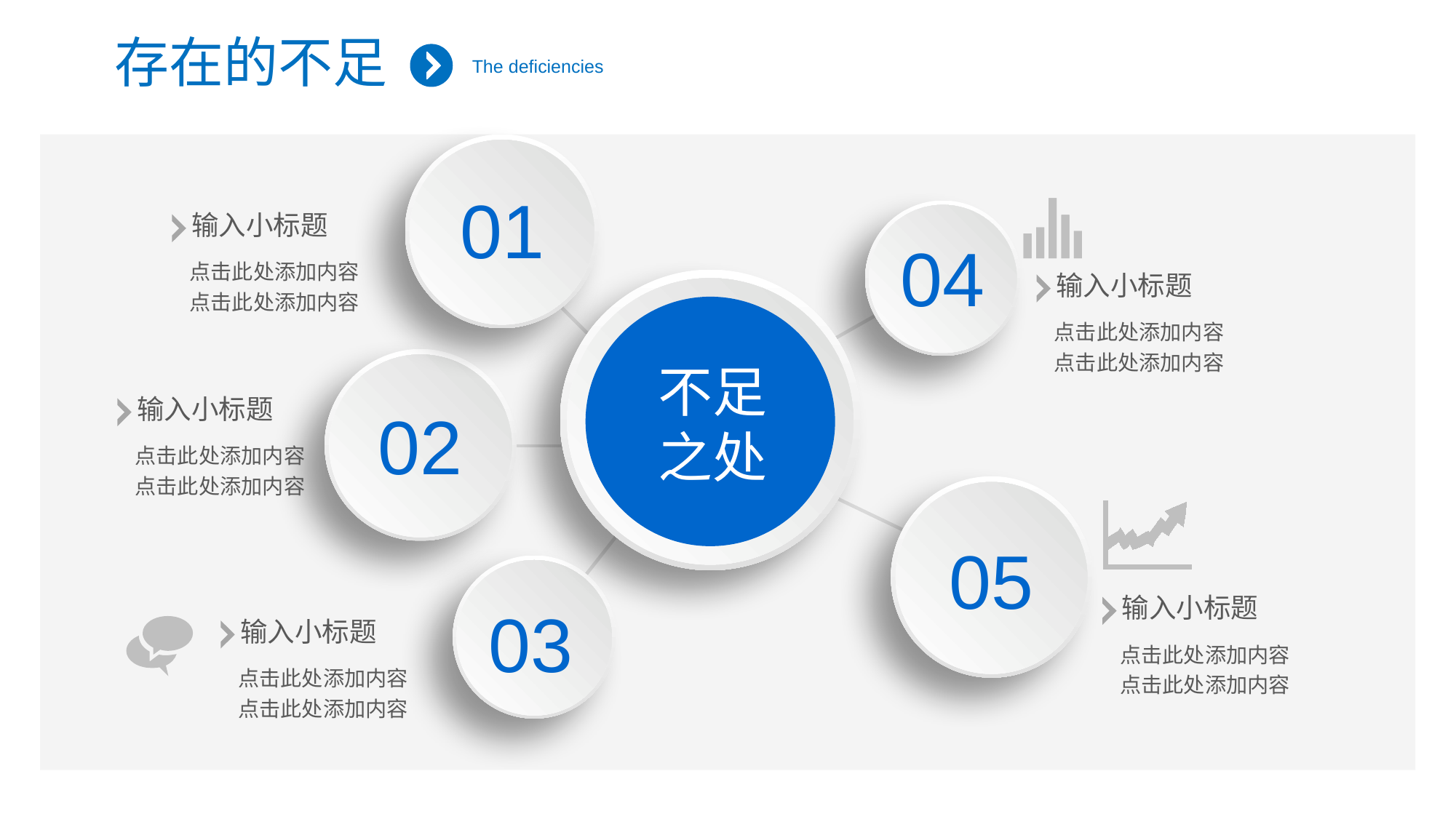

存在的不足

The deficiencies

01

输入小标题

点击此处添加内容
点击此处添加内容
04
输入小标题

点击此处添加内容
点击此处添加内容

不足
之处
输入小标题

点击此处添加内容
点击此处添加内容
02

05

输入小标题

点击此处添加内容
点击此处添加内容
03
输入小标题

点击此处添加内容
点击此处添加内容